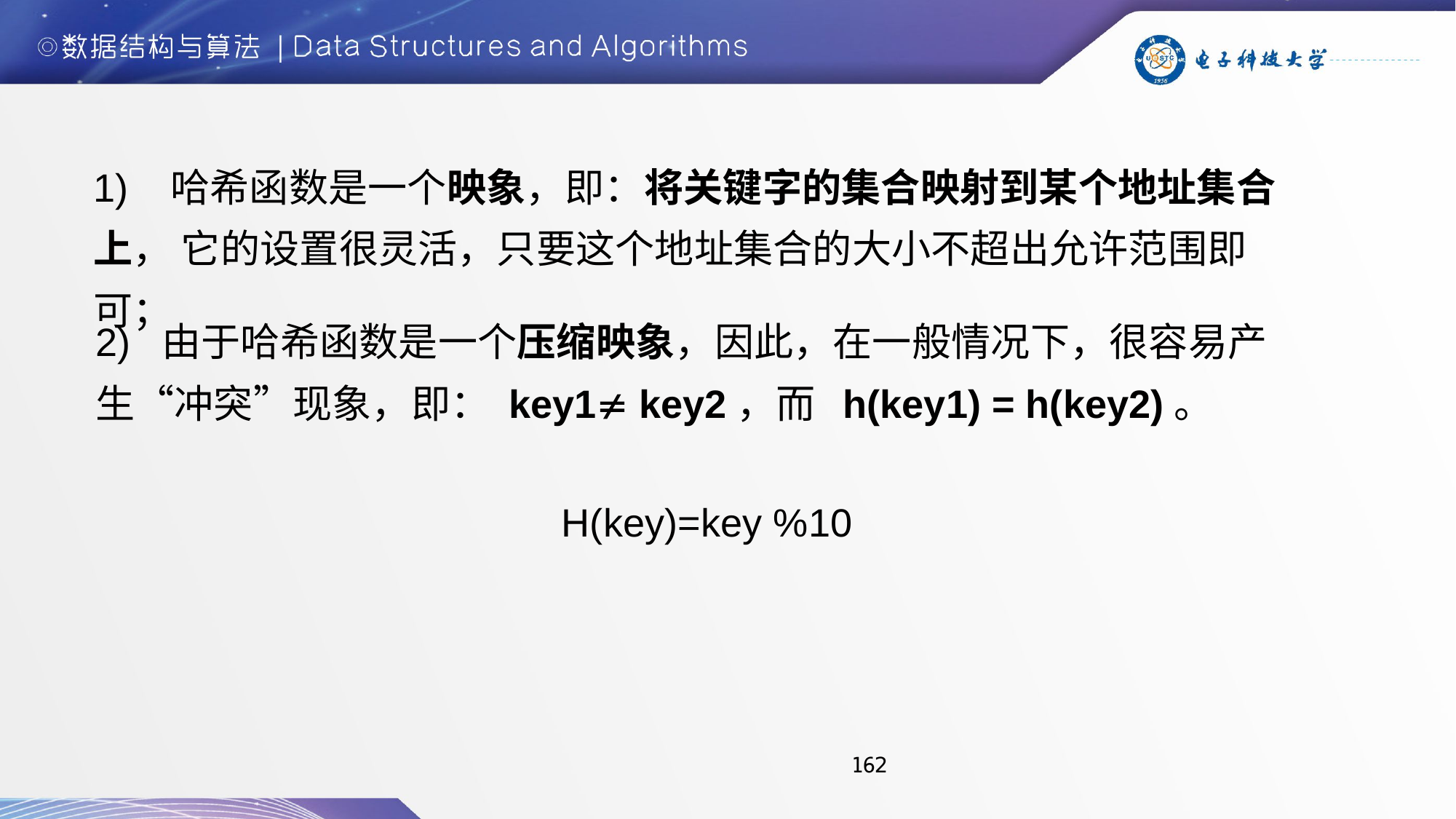

1)   哈希函数是一个映象，即：将关键字的集合映射到某个地址集合上， 它的设置很灵活，只要这个地址集合的大小不超出允许范围即可；
2)  由于哈希函数是一个压缩映象，因此，在一般情况下，很容易产生“冲突”现象，即： key1≠ key2，而  h(key1) = h(key2)。
H(key)=key %10
162